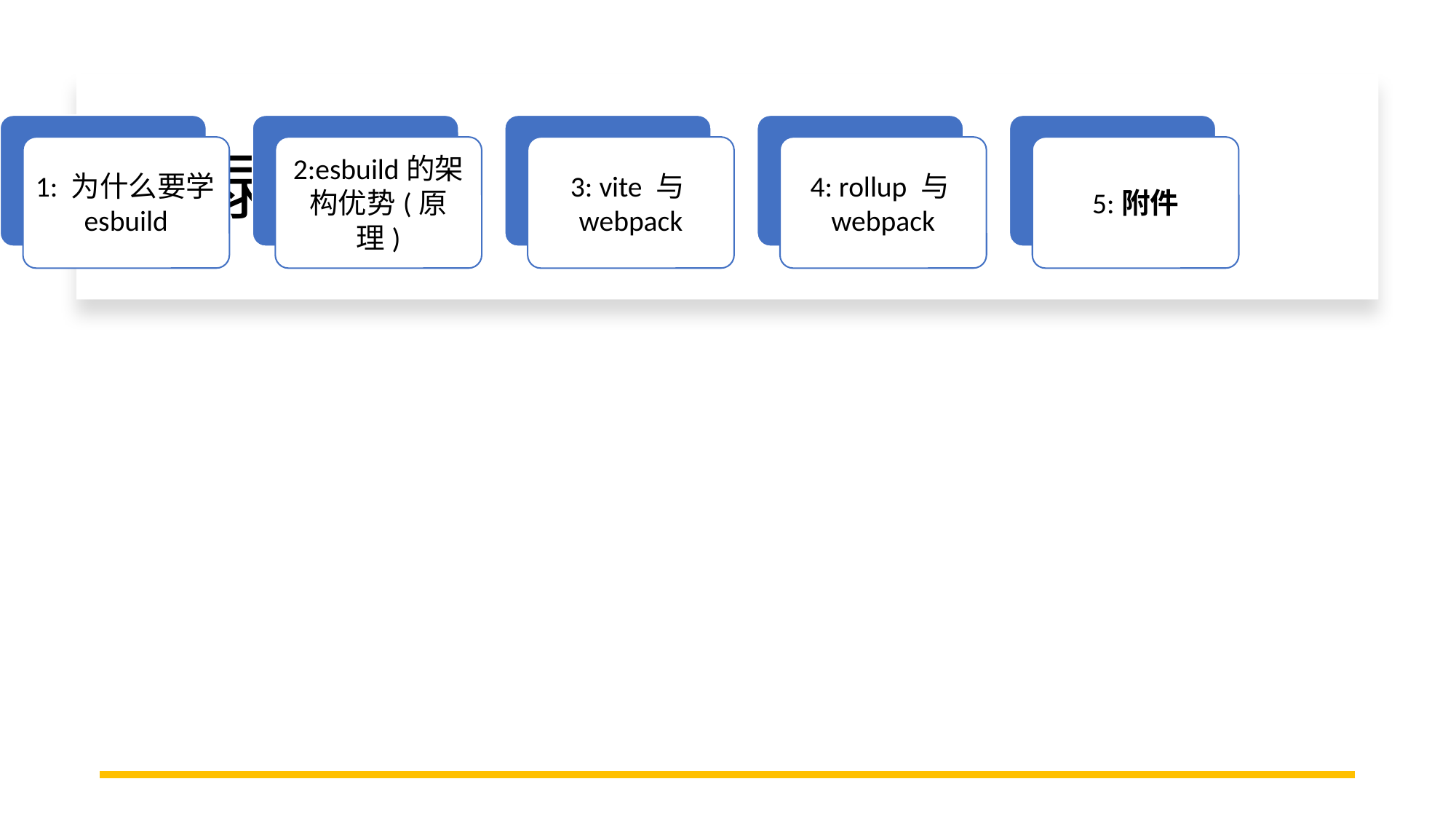

# 目录

1: 为什么要学esbuild
2:esbuild的架构优势(原理)
3: vite 与webpack
4: rollup 与webpack
5:附件